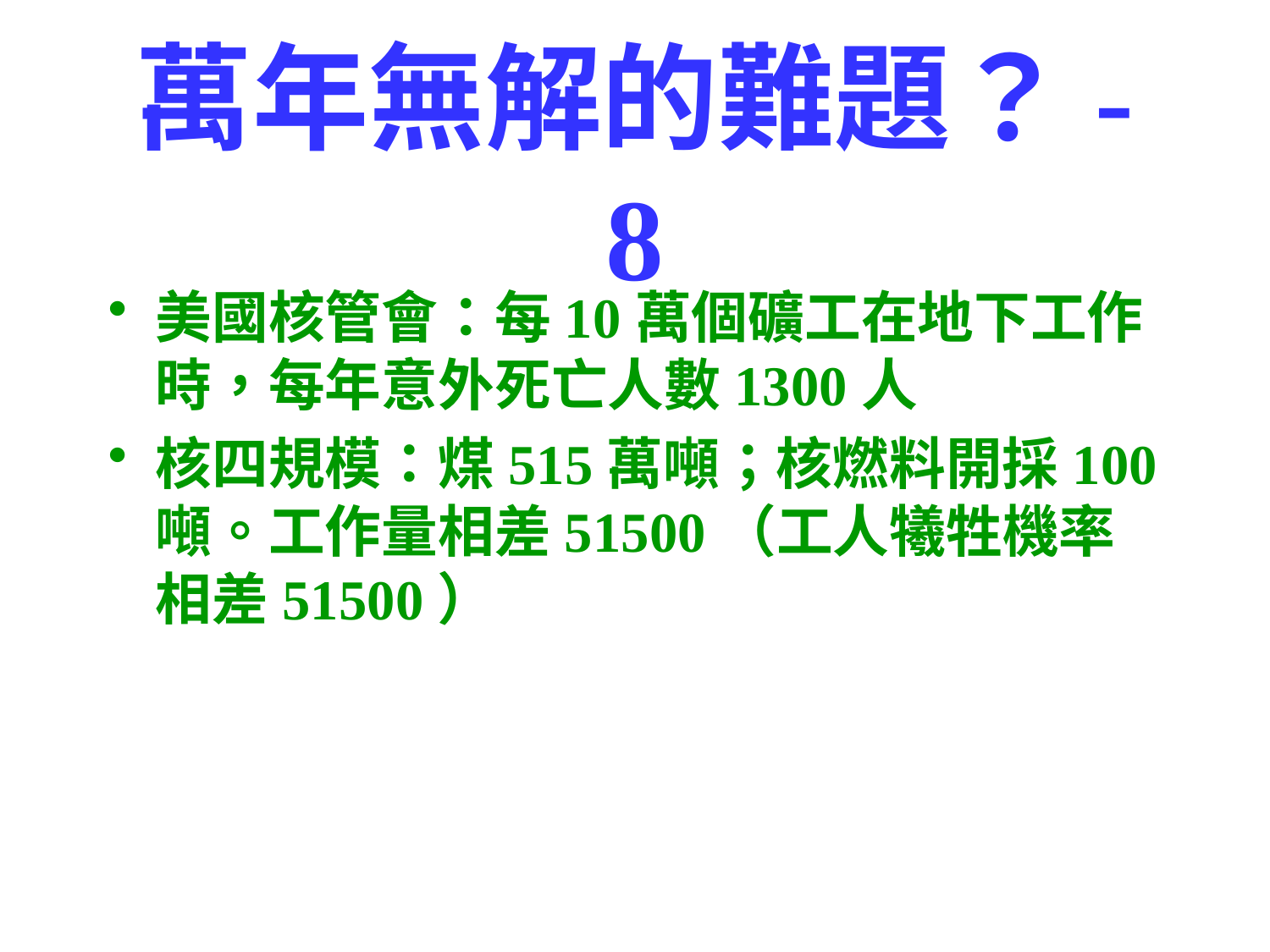

# 萬年無解的難題？-8
美國核管會：每10萬個礦工在地下工作時，每年意外死亡人數1300人
核四規模：煤515萬噸；核燃料開採100噸。工作量相差51500（工人犧牲機率相差51500）